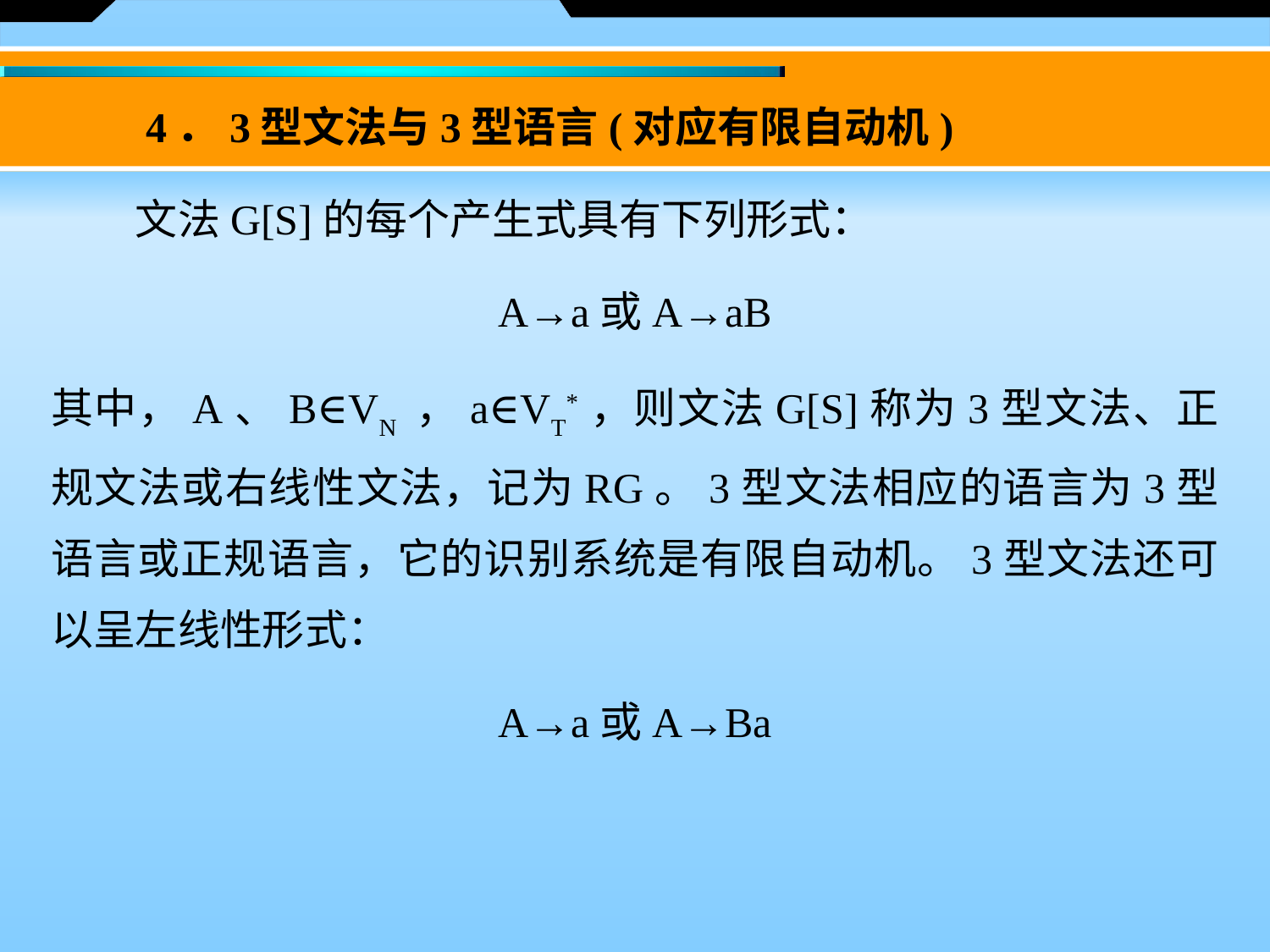

4．3型文法与3型语言(对应有限自动机)
　　文法G[S]的每个产生式具有下列形式：
A→a或A→aB
其中，A、B∈VN ，a∈VT*，则文法G[S]称为3型文法、正规文法或右线性文法，记为RG。3型文法相应的语言为3型语言或正规语言，它的识别系统是有限自动机。3型文法还可以呈左线性形式：
A→a或A→Ba